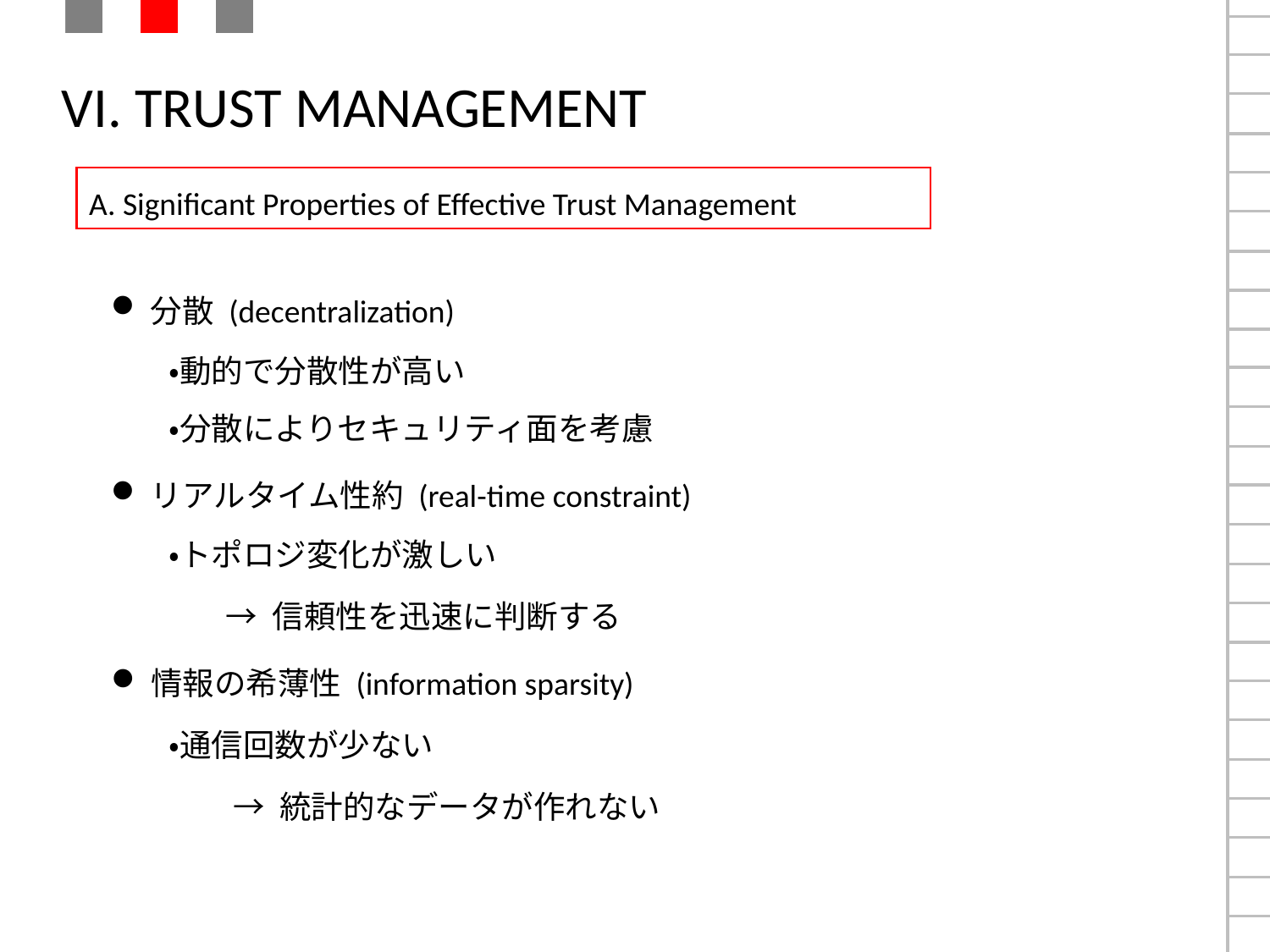

# VI. TRUST MANAGEMENT

A. Significant Properties of Effective Trust Management
分散 (decentralization)
・動的で分散性が高い
・分散によりセキュリティ面を考慮
リアルタイム性約 (real-time constraint)
・トポロジ変化が激しい
→ 信頼性を迅速に判断する
情報の希薄性 (information sparsity)
・通信回数が少ない
→ 統計的なデータが作れない